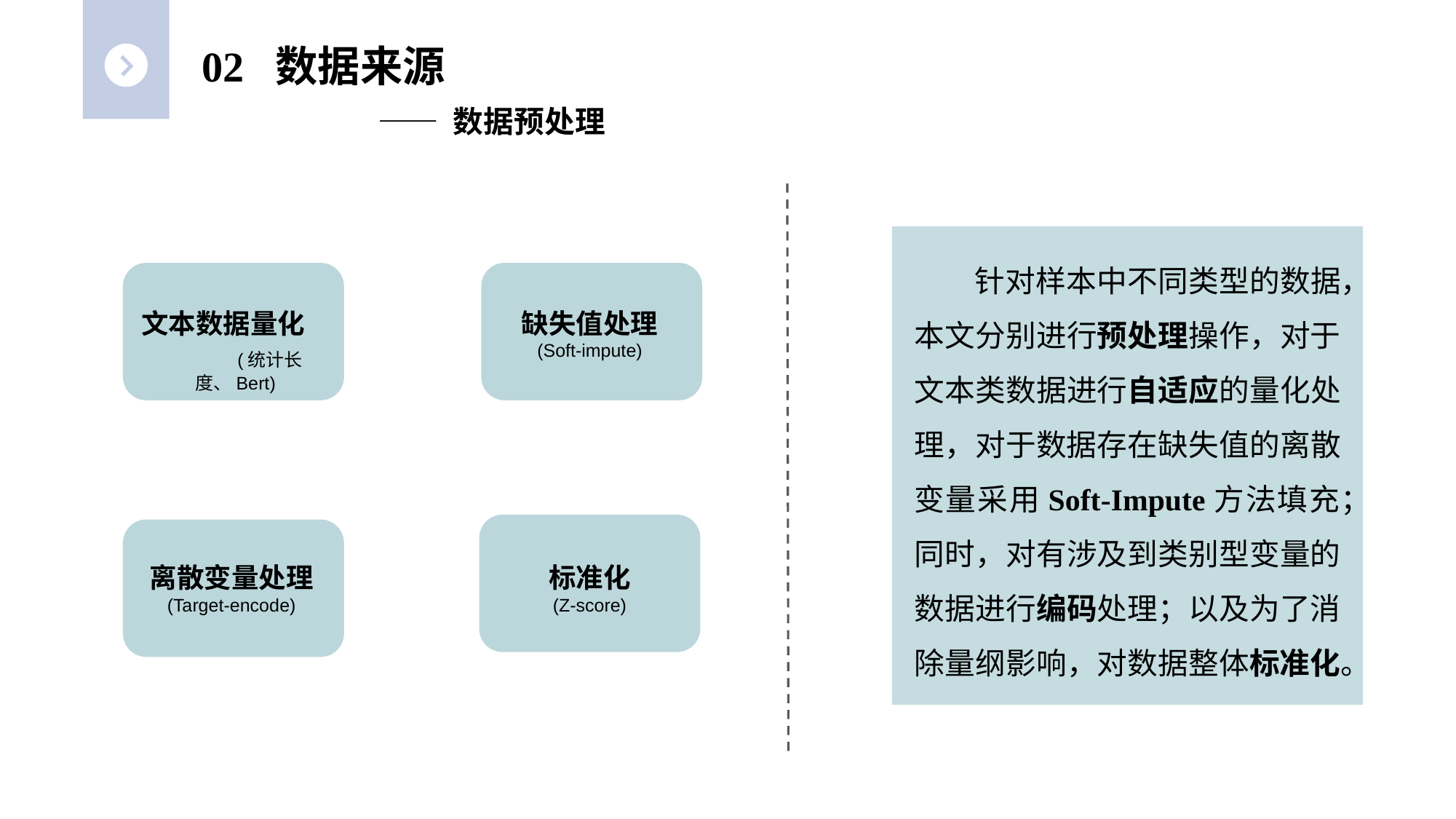

02  数据来源
	       —— 数据预处理

针对样本中不同类型的数据，本文分别进行预处理操作，对于文本类数据进行自适应的量化处理，对于数据存在缺失值的离散变量采用Soft-Impute方法填充；同时，对有涉及到类别型变量的数据进行编码处理；以及为了消除量纲影响，对数据整体标准化。

文本数据量化               (统计长度、Bert)
缺失值处理
(Soft-impute)

离散变量处理
(Target-encode)
标准化
(Z-score)